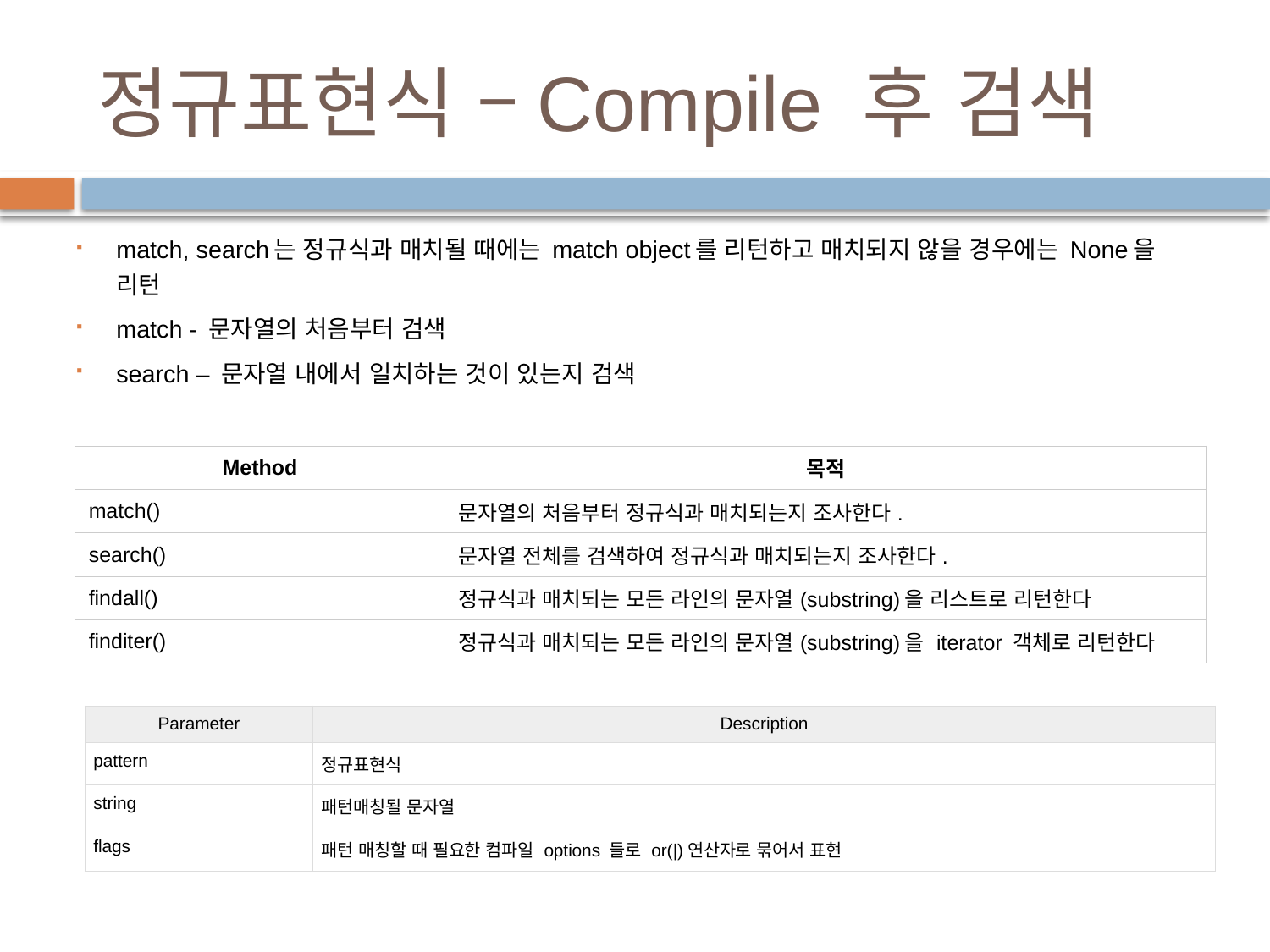

# 정규표현식 –Compile 후 검색
match, search는 정규식과 매치될 때에는 match object를 리턴하고 매치되지 않을 경우에는 None을 리턴
match - 문자열의 처음부터 검색
search – 문자열 내에서 일치하는 것이 있는지 검색
| Method | 목적 |
| --- | --- |
| match() | 문자열의 처음부터 정규식과 매치되는지 조사한다. |
| search() | 문자열 전체를 검색하여 정규식과 매치되는지 조사한다. |
| findall() | 정규식과 매치되는 모든 라인의 문자열(substring)을 리스트로 리턴한다 |
| finditer() | 정규식과 매치되는 모든 라인의 문자열(substring)을 iterator 객체로 리턴한다 |
| Parameter | Description |
| --- | --- |
| pattern | 정규표현식 |
| string | 패턴매칭될 문자열 |
| flags | 패턴 매칭할 때 필요한 컴파일 options 들로 or(|)연산자로 묶어서 표현 |